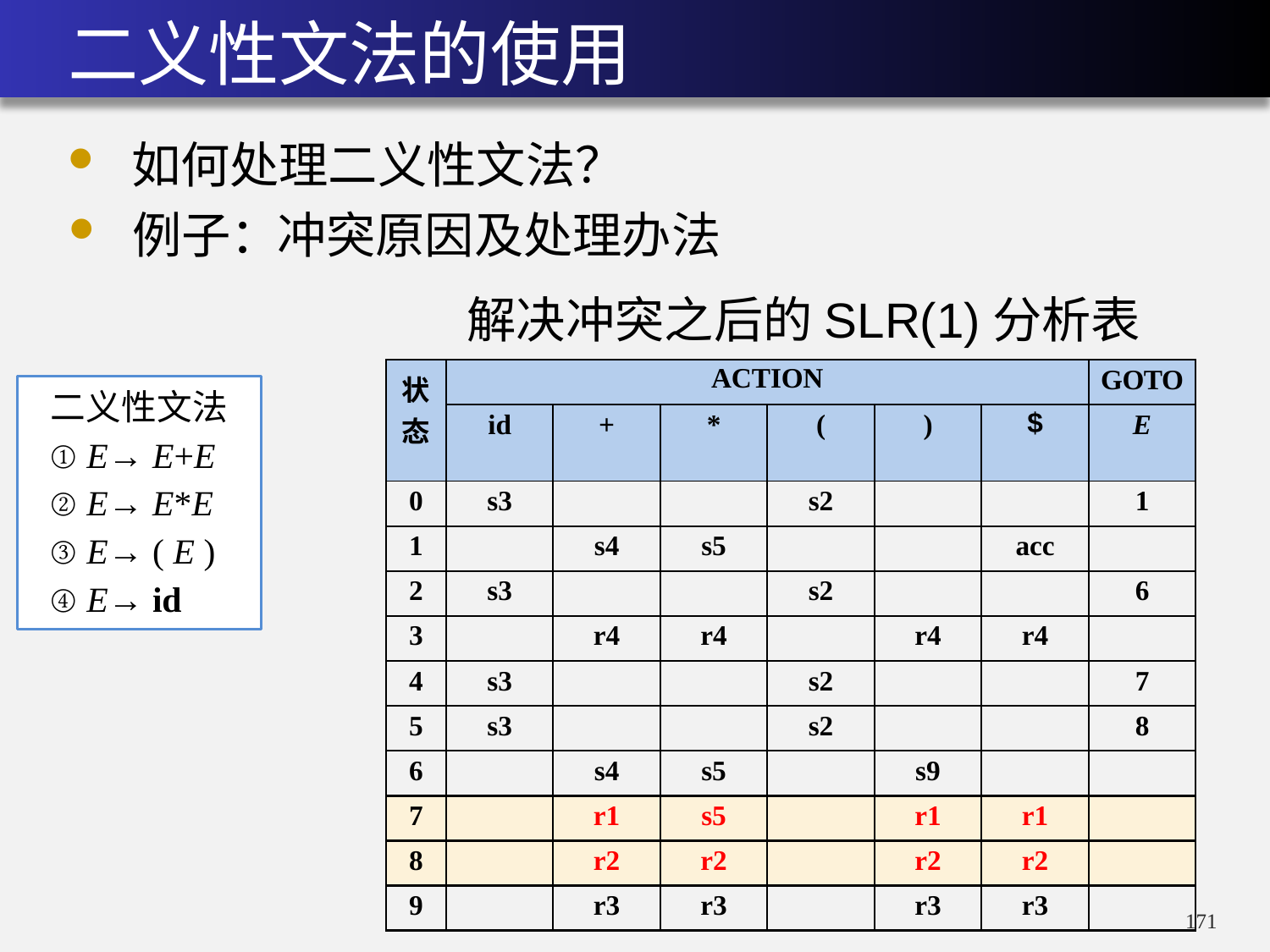

# 二义性文法的使用
如何处理二义性文法？
例子：
冲突原因及处理办法
解决冲突之后的SLR(1)分析表
| 状 态 | ACTION |  |  |  |  |  | GOTO |
| --- | --- | --- | --- | --- | --- | --- | --- |
|  | id | + | \* | ( | ) | $ | E |
| 0 | s3 |  |  | s2 |  |  | 1 |
| 1 |  | s4 | s5 |  |  | acc |  |
| 2 | s3 |  |  | s2 |  |  | 6 |
| 3 |  | r4 | r4 |  | r4 | r4 |  |
| 4 | s3 |  |  | s2 |  |  | 7 |
| 5 | s3 |  |  | s2 |  |  | 8 |
| 6 |  | s4 | s5 |  | s9 |  |  |
| 7 |  | r1 | s5 |  | r1 | r1 |  |
| 8 |  | r2 | r2 |  | r2 | r2 |  |
| 9 |  | r3 | r3 |  | r3 | r3 |  |

二义性文法
① E→ E+E
② E→ E*E
③ E→ ( E )
④ E→ id
171